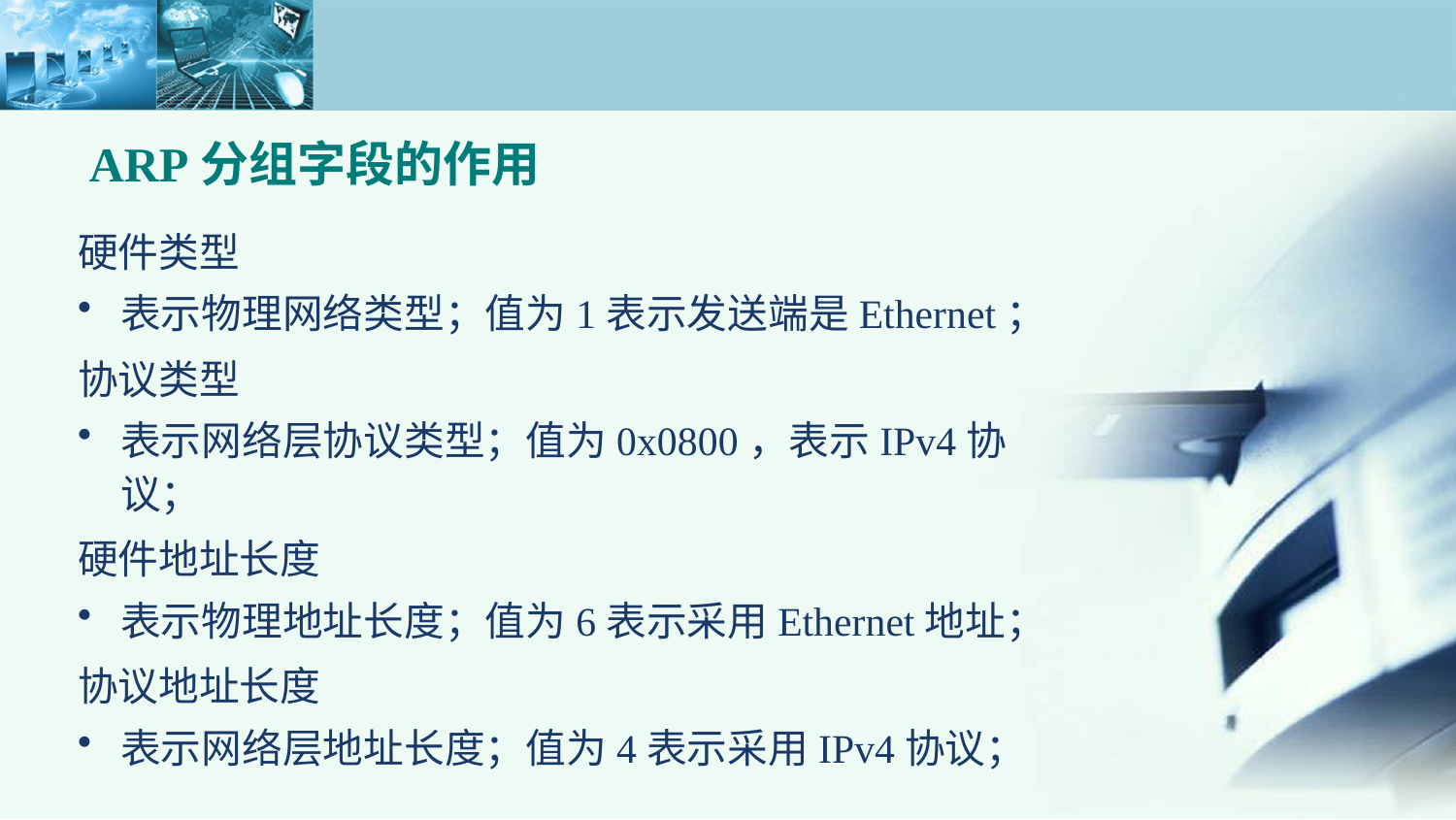

ARP分组字段的作用
硬件类型
表示物理网络类型；值为1表示发送端是Ethernet；
协议类型
表示网络层协议类型；值为0x0800，表示IPv4协议；
硬件地址长度
表示物理地址长度；值为6表示采用Ethernet地址；
协议地址长度
表示网络层地址长度；值为4表示采用IPv4协议；